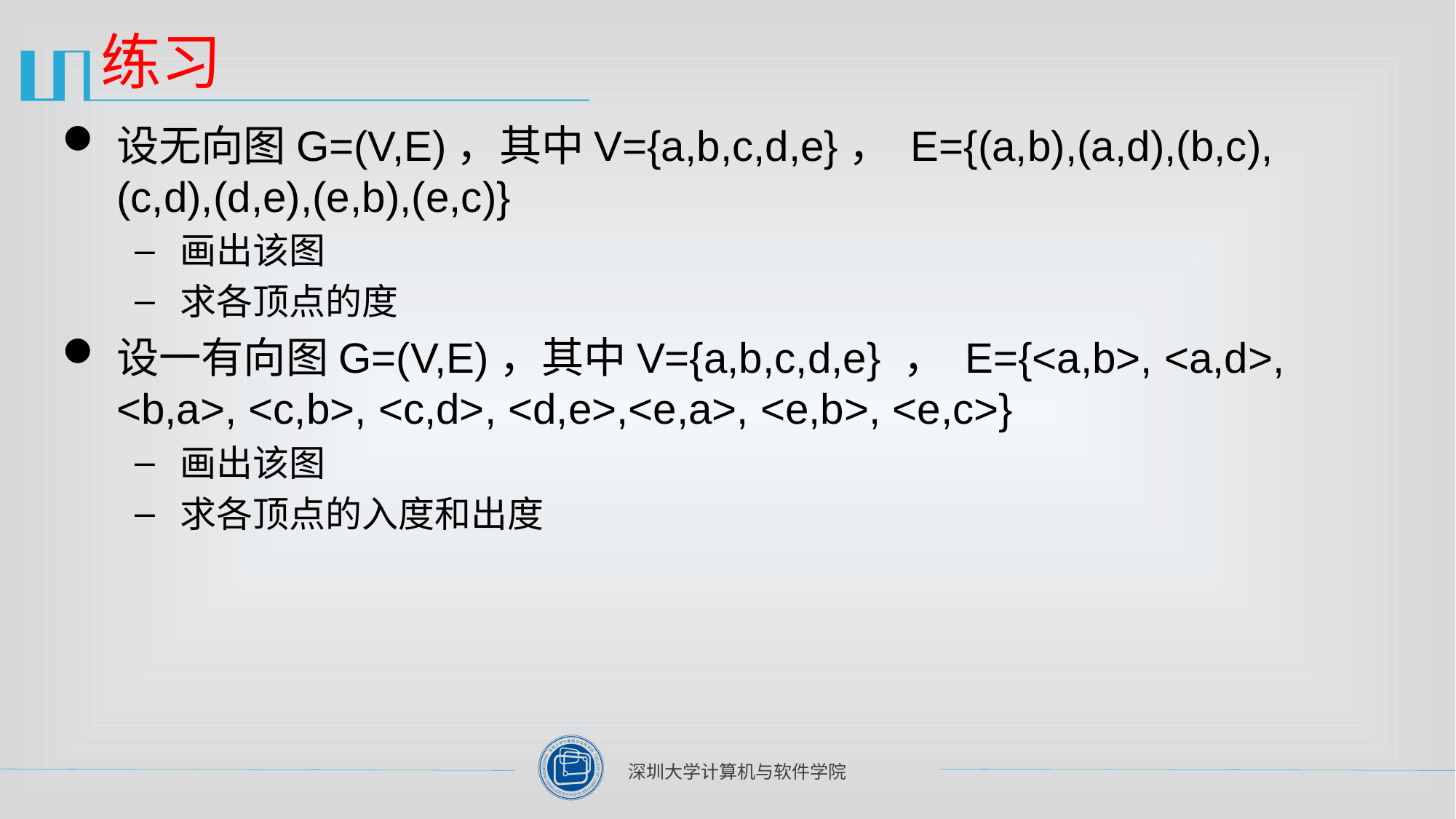

# 练习
设无向图G=(V,E)，其中V={a,b,c,d,e}， E={(a,b),(a,d),(b,c),(c,d),(d,e),(e,b),(e,c)}
画出该图
求各顶点的度
设一有向图G=(V,E)，其中V={a,b,c,d,e} ， E={<a,b>, <a,d>, <b,a>, <c,b>, <c,d>, <d,e>,<e,a>, <e,b>, <e,c>}
画出该图
求各顶点的入度和出度

16